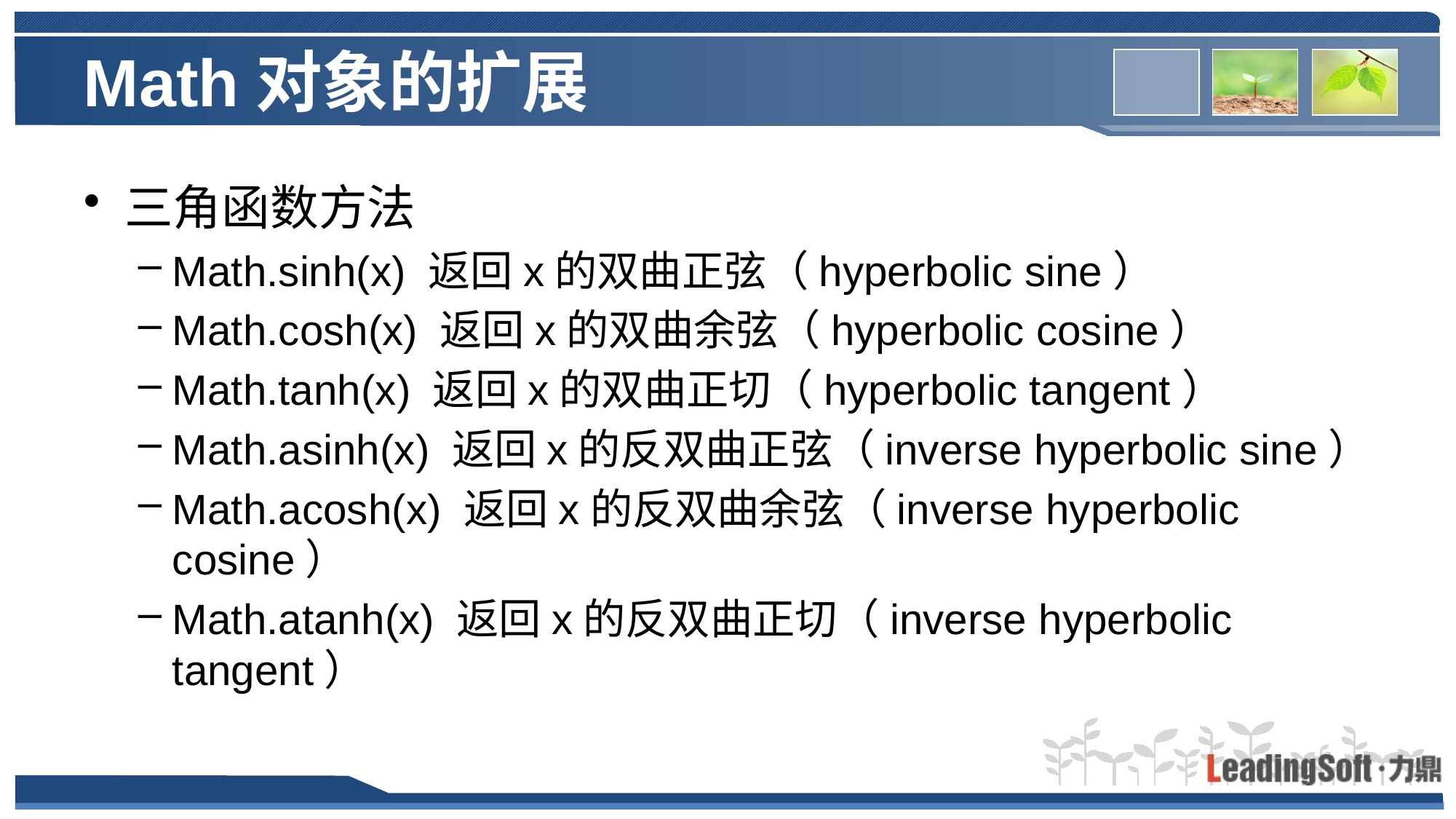

# Math对象的扩展
三角函数方法
Math.sinh(x) 返回x的双曲正弦（hyperbolic sine）
Math.cosh(x) 返回x的双曲余弦（hyperbolic cosine）
Math.tanh(x) 返回x的双曲正切（hyperbolic tangent）
Math.asinh(x) 返回x的反双曲正弦（inverse hyperbolic sine）
Math.acosh(x) 返回x的反双曲余弦（inverse hyperbolic cosine）
Math.atanh(x) 返回x的反双曲正切（inverse hyperbolic tangent）